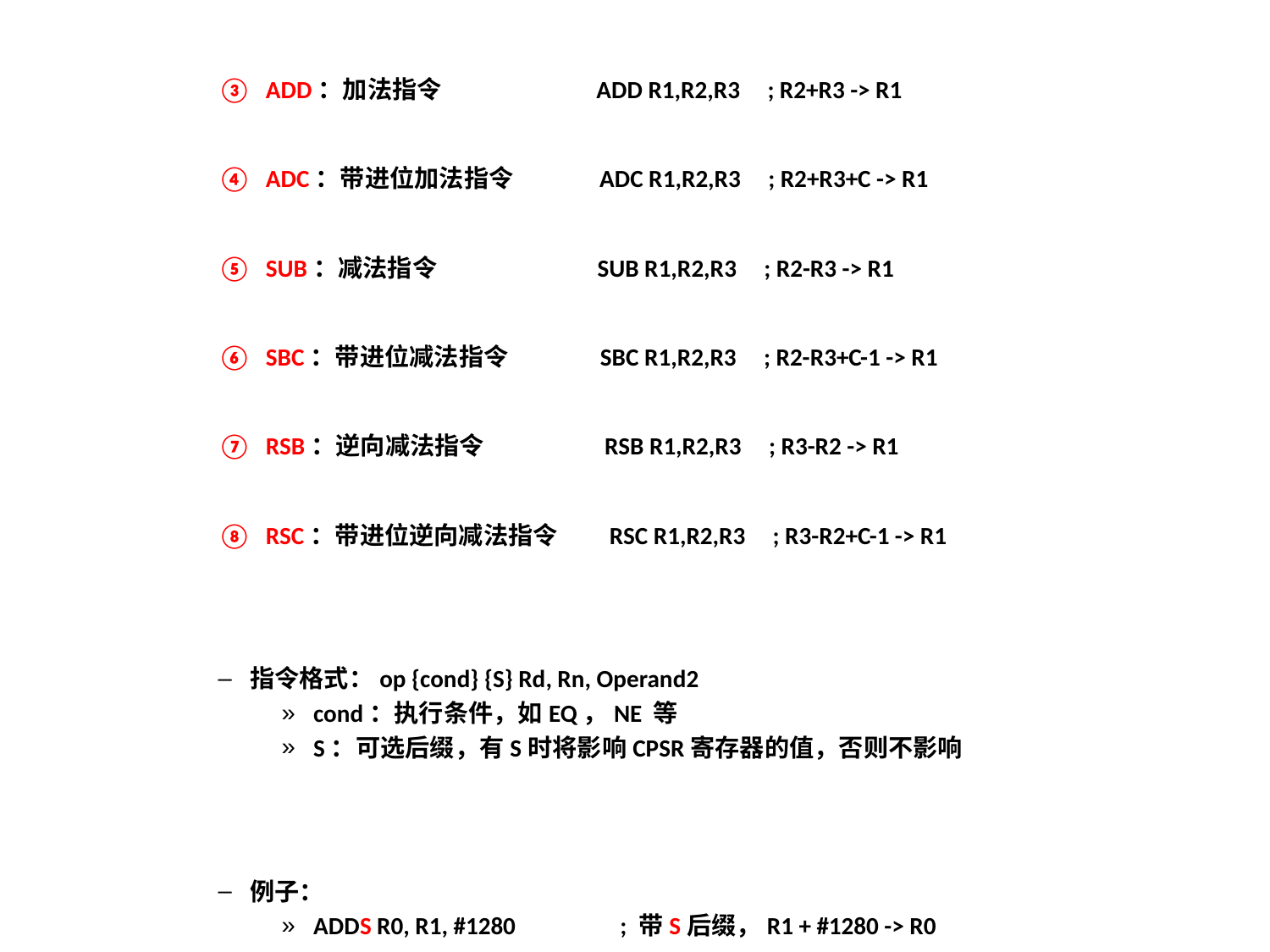

ADD：加法指令                          ADD R1,R2,R3     ; R2+R3 -> R1

ADC：带进位加法指令              ADC R1,R2,R3     ; R2+R3+C -> R1

SUB：减法指令                           SUB R1,R2,R3     ; R2-R3 -> R1

SBC：带进位减法指令               SBC R1,R2,R3     ; R2-R3+C-1 -> R1

RSB：逆向减法指令                    RSB R1,R2,R3     ; R3-R2 -> R1

RSC：带进位逆向减法指令        RSC R1,R2,R3     ; R3-R2+C-1 -> R1

指令格式：op {cond} {S} Rd, Rn, Operand2
cond：执行条件，如EQ，NE 等
S：可选后缀，有S时将影响CPSR寄存器的值，否则不影响

例子：
ADDS R0, R1, #1280                   ; 带S后缀，R1 + #1280 -> R0

SUBHI R1, R2, R3                         ; 如果“无符号数大于（HI）”，R2-R3 -> R1